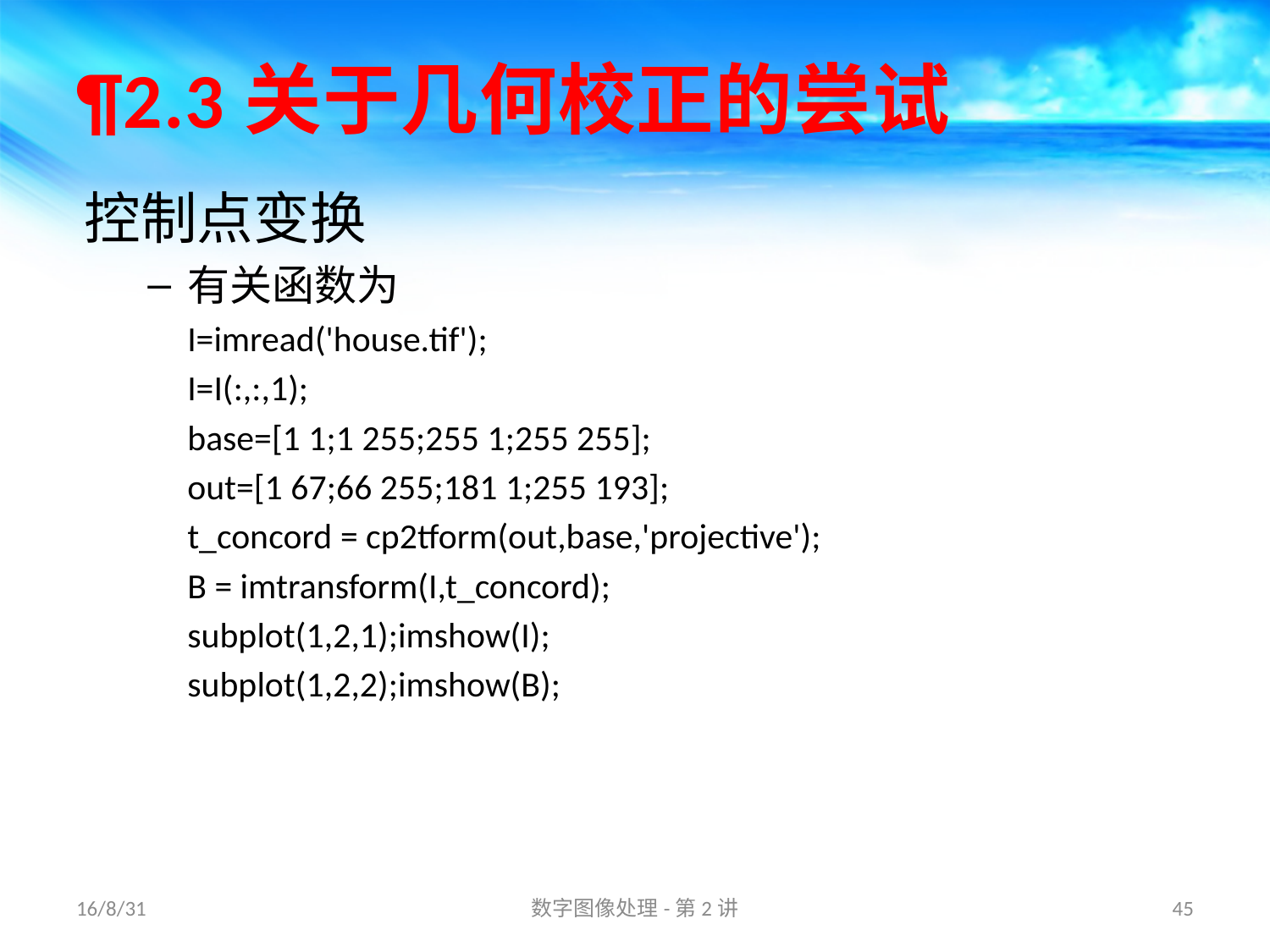

# ¶2.3关于几何校正的尝试
控制点变换
有关函数为
I=imread('house.tif');
I=I(:,:,1);
base=[1 1;1 255;255 1;255 255];
out=[1 67;66 255;181 1;255 193];
t_concord = cp2tform(out,base,'projective');
B = imtransform(I,t_concord);
subplot(1,2,1);imshow(I);
subplot(1,2,2);imshow(B);

16/8/31
数字图像处理-第2讲
45